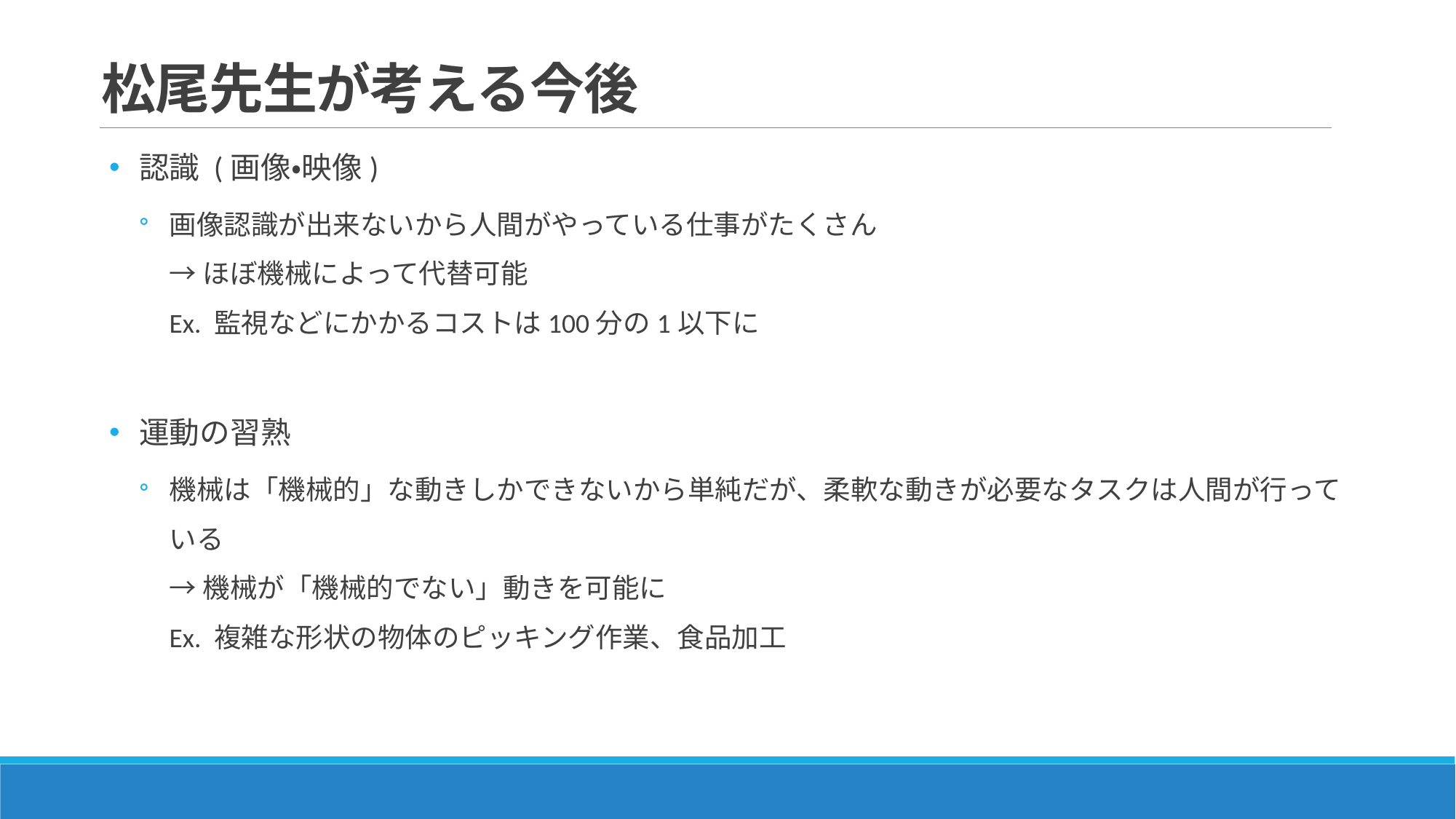

# 松尾先生が考える今後
認識 (画像・映像)
画像認識が出来ないから人間がやっている仕事がたくさん
→ ほぼ機械によって代替可能
Ex. 監視などにかかるコストは100分の1以下に

運動の習熟
機械は「機械的」な動きしかできないから単純だが、柔軟な動きが必要なタスクは人間が行っている
→ 機械が「機械的でない」動きを可能に
Ex. 複雑な形状の物体のピッキング作業、食品加工